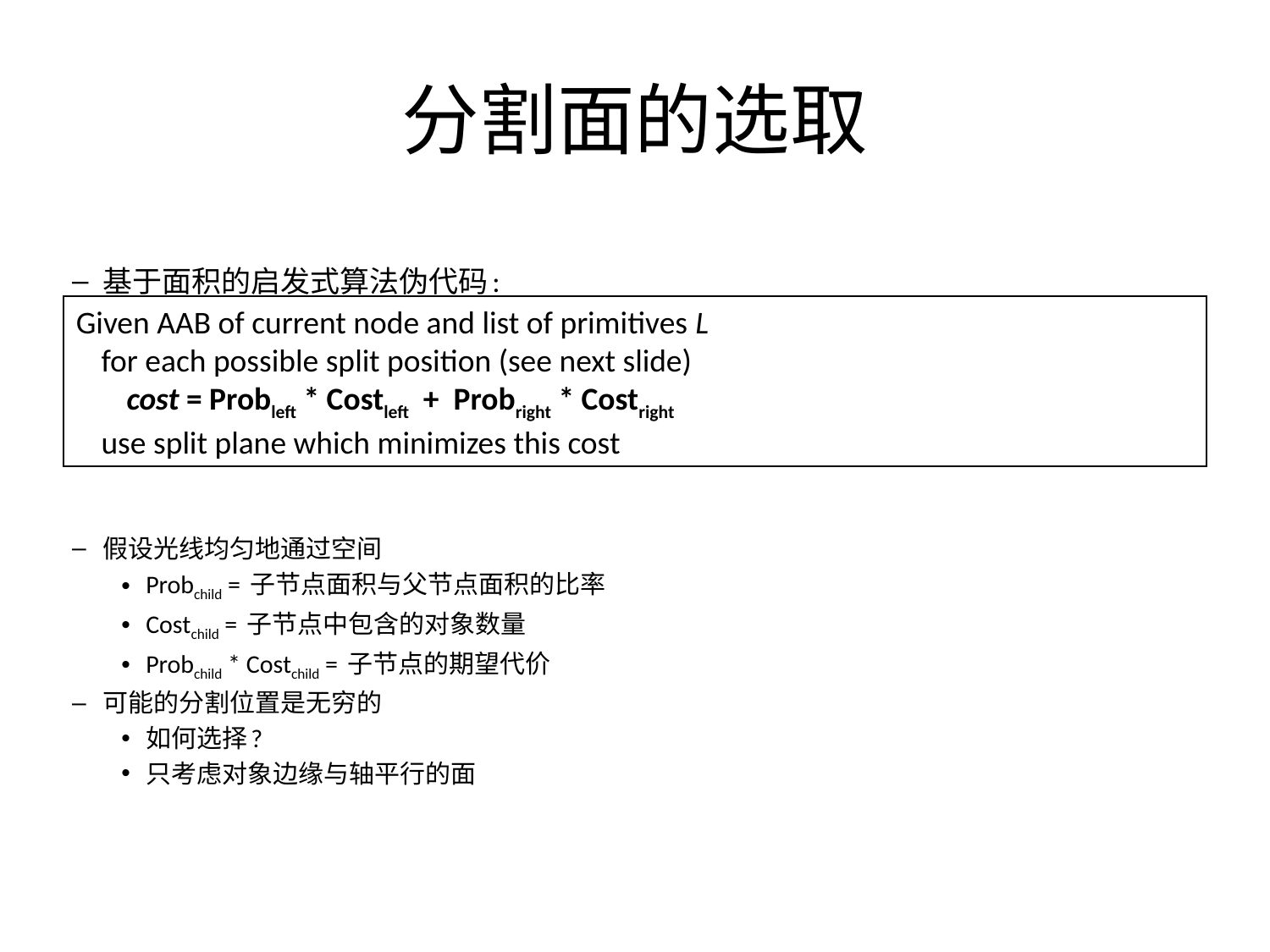

# 分割面的选取
基于面积的启发式算法伪代码:

假设光线均匀地通过空间
Probchild = 子节点面积与父节点面积的比率
Costchild = 子节点中包含的对象数量
Probchild * Costchild = 子节点的期望代价
可能的分割位置是无穷的
如何选择?
只考虑对象边缘与轴平行的面

Given AAB of current node and list of primitives L
	for each possible split position (see next slide)
		cost = Probleft * Costleft  +  Probright * Costright
	use split plane which minimizes this cost